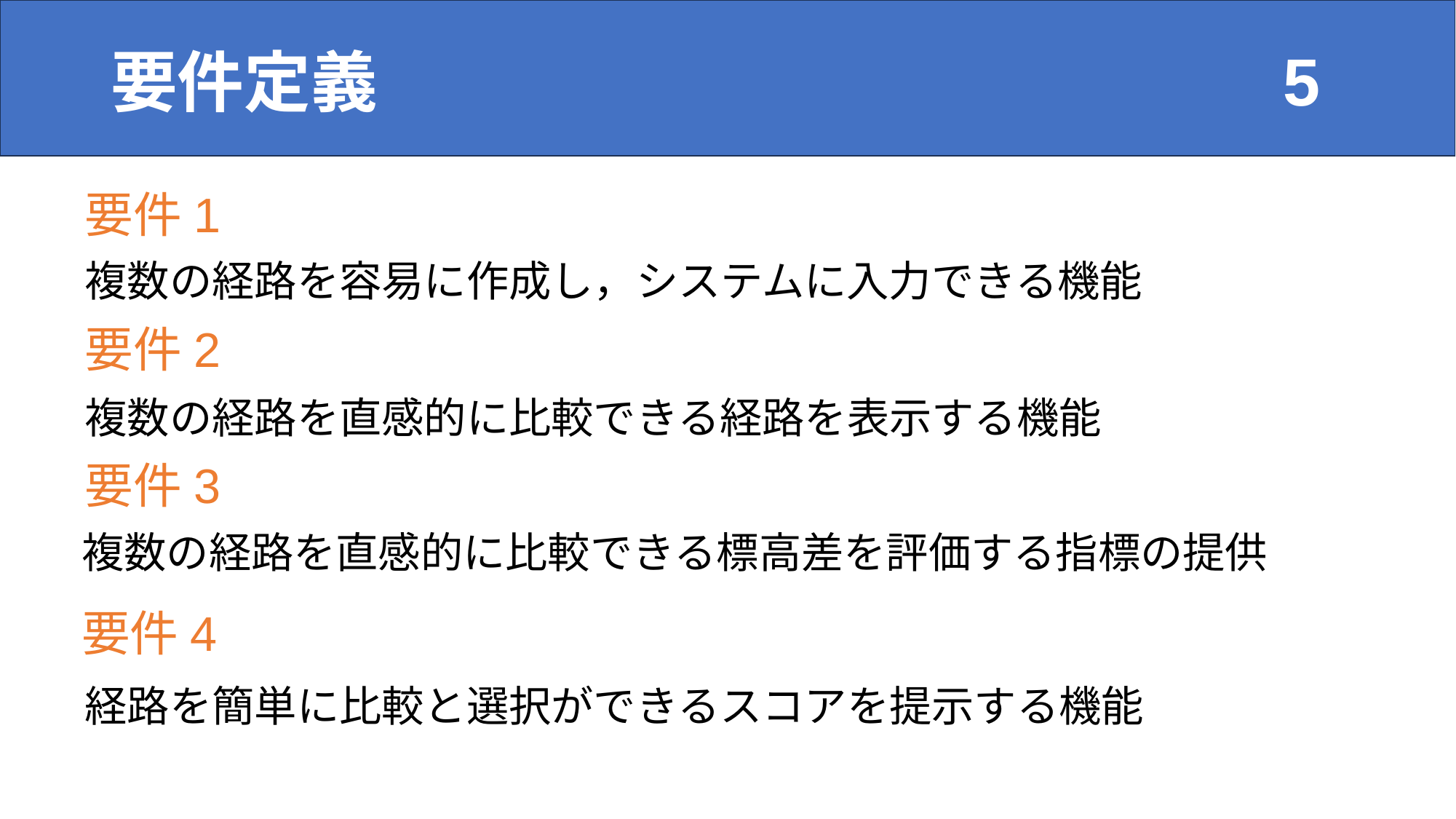

# 要件定義
要件1
複数の経路を容易に作成し，システムに入力できる機能
要件2
複数の経路を直感的に比較できる経路を表示する機能
要件3
複数の経路を直感的に比較できる標高差を評価する指標の提供
要件4
経路を簡単に比較と選択ができるスコアを提示する機能